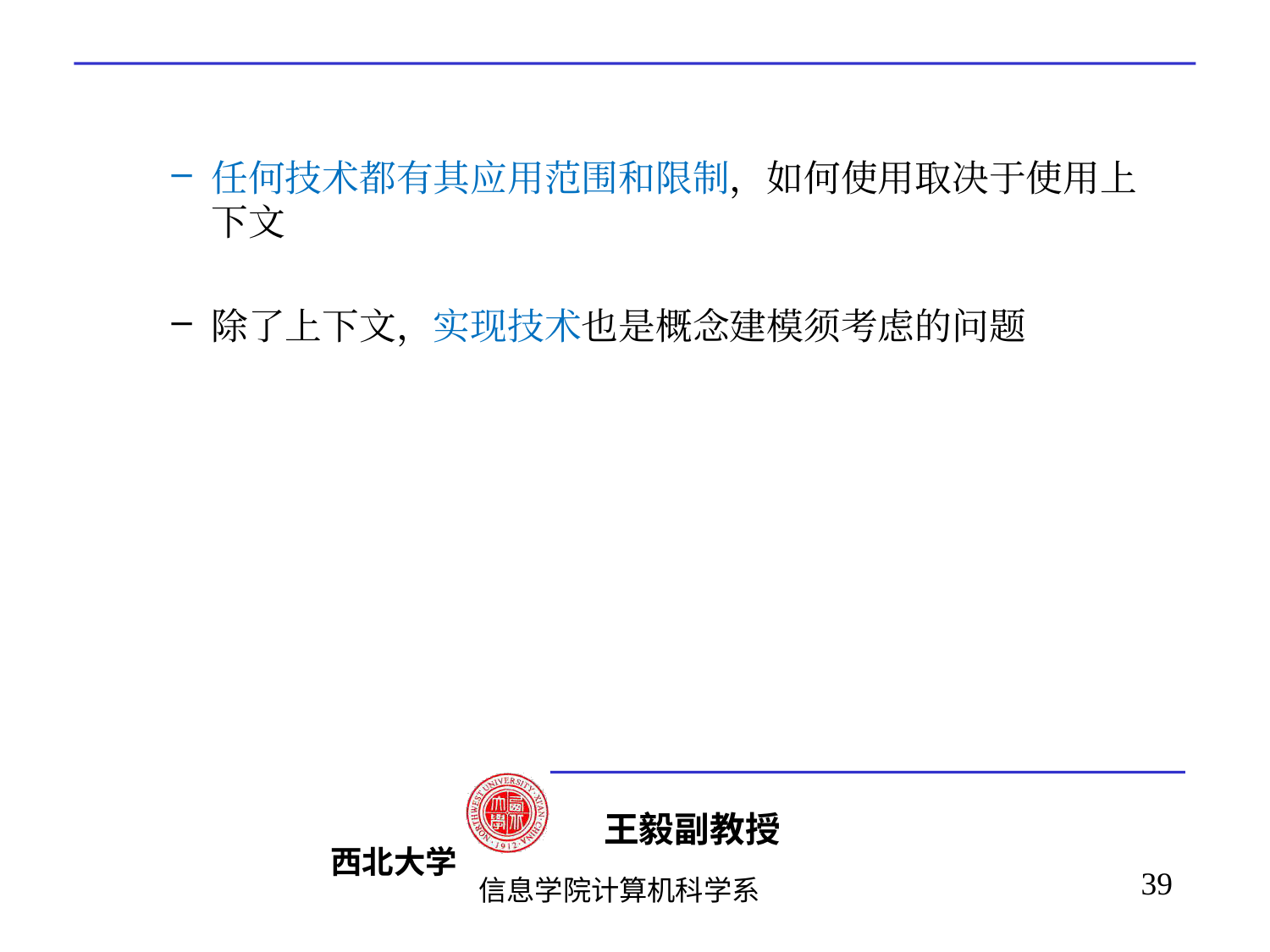

#
任何技术都有其应用范围和限制，如何使用取决于使用上下文

除了上下文，实现技术也是概念建模须考虑的问题

39